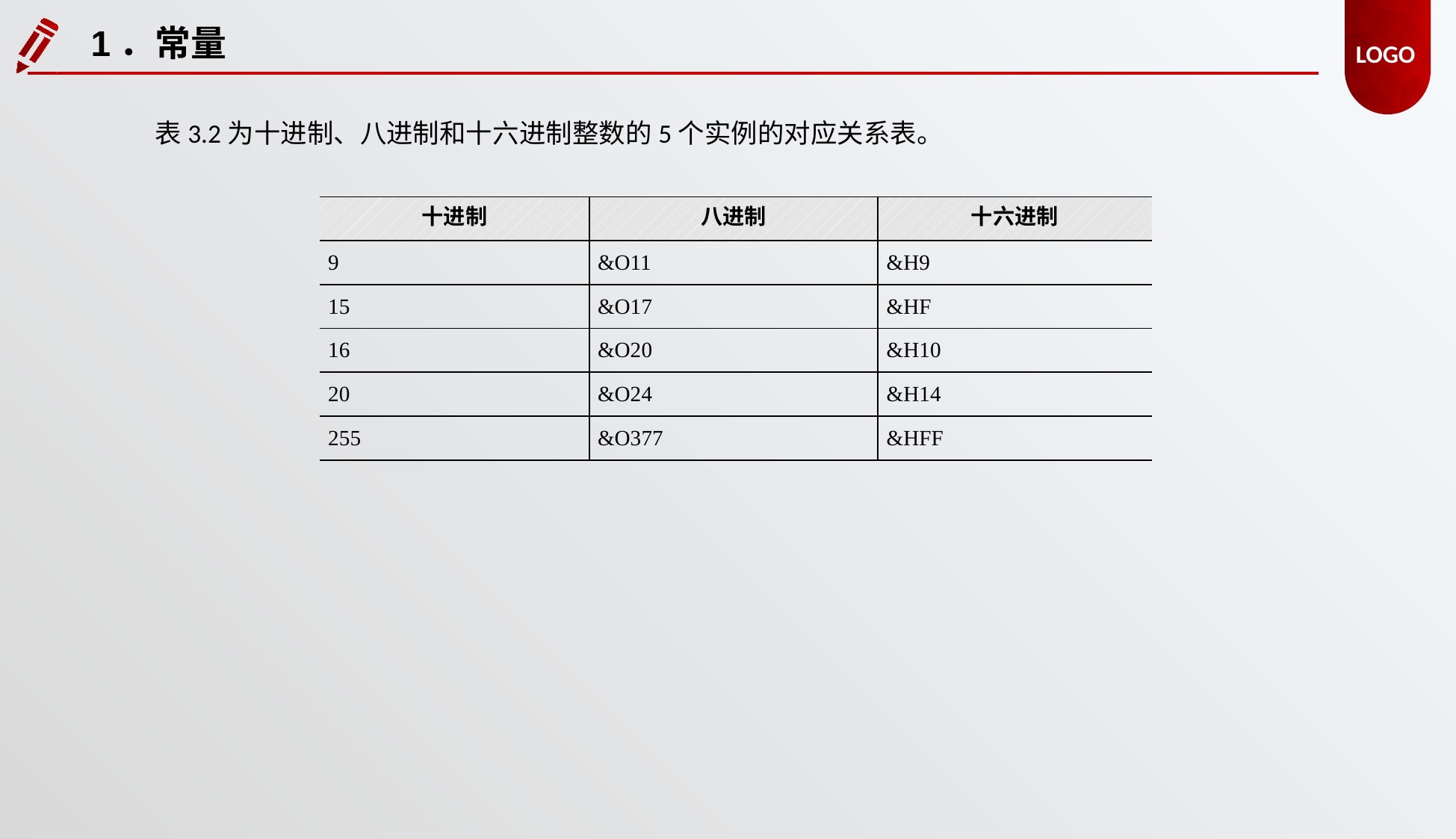

1．常量
表3.2为十进制、八进制和十六进制整数的5个实例的对应关系表。
| 十进制 | 八进制 | 十六进制 |
| --- | --- | --- |
| 9 | &O11 | &H9 |
| 15 | &O17 | &HF |
| 16 | &O20 | &H10 |
| 20 | &O24 | &H14 |
| 255 | &O377 | &HFF |